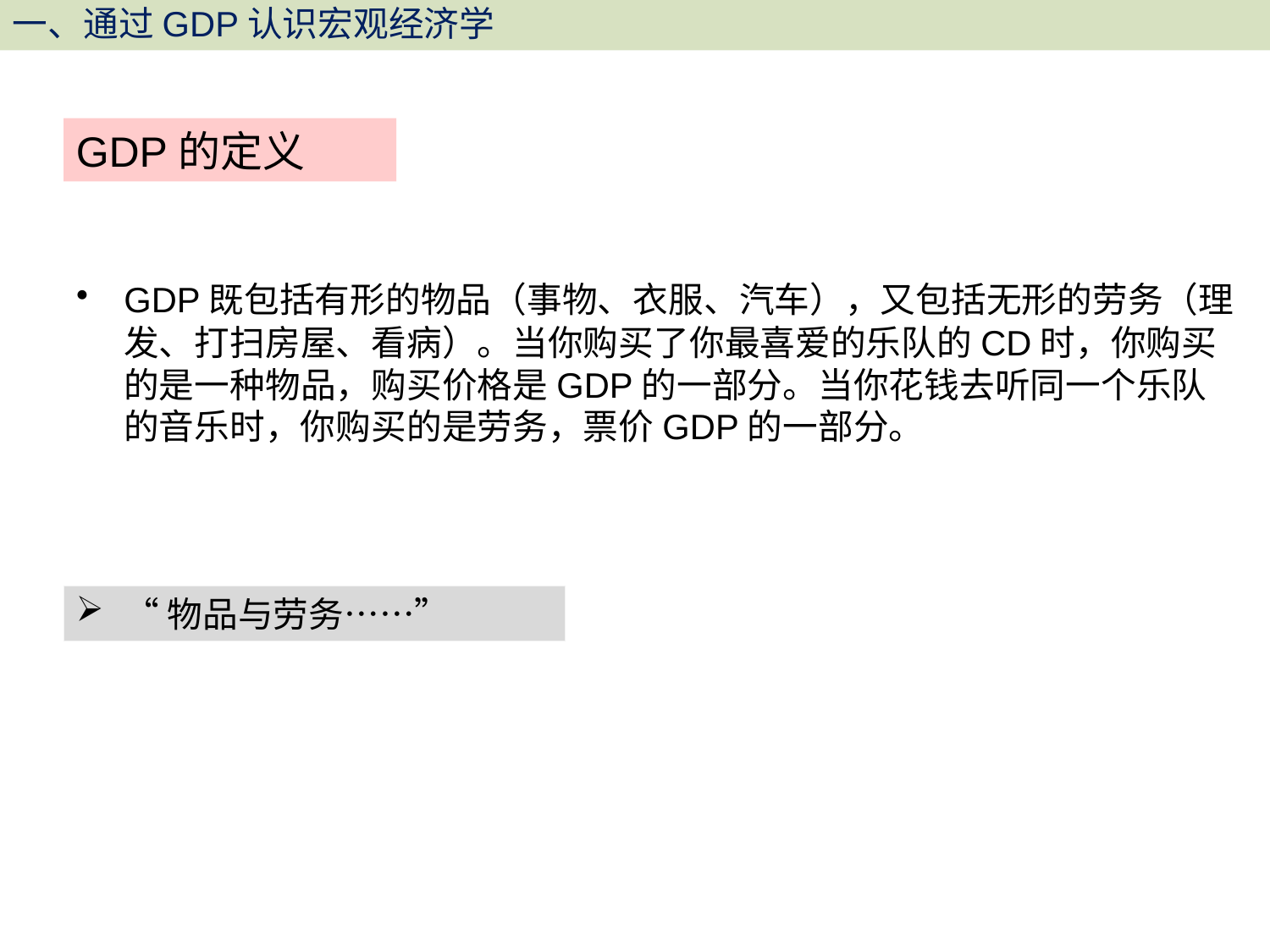

GDP的定义

GDP既包括有形的物品（事物、衣服、汽车），又包括无形的劳务（理发、打扫房屋、看病）。当你购买了你最喜爱的乐队的CD时，你购买的是一种物品，购买价格是GDP的一部分。当你花钱去听同一个乐队的音乐时，你购买的是劳务，票价GDP的一部分。
“物品与劳务……”